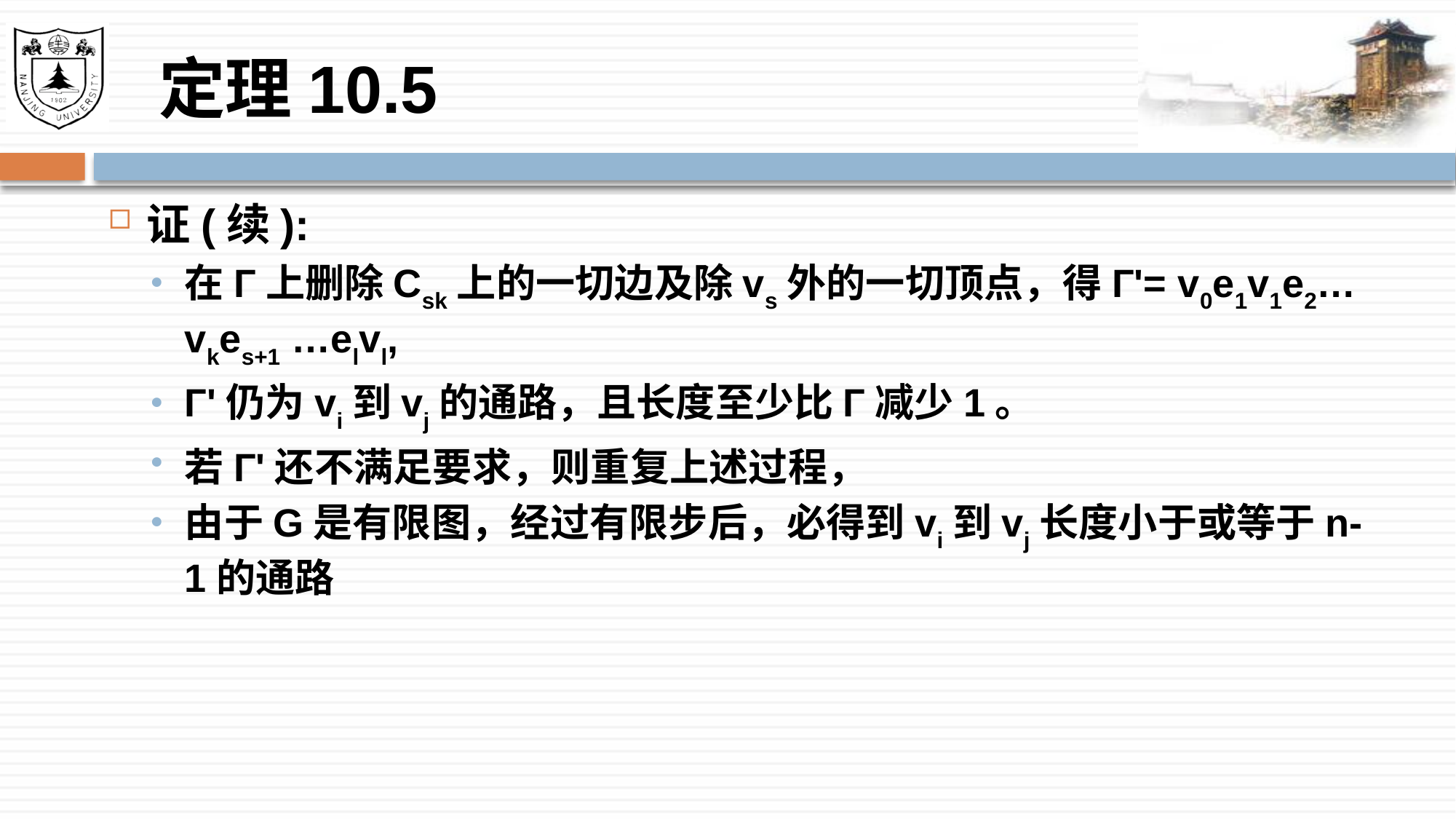

# 定理10.5
证(续):
在Г上删除Csk上的一切边及除vs外的一切顶点，得Г'= v0e1v1e2…vkes+1 …elvl,
Г'仍为vi到vj的通路，且长度至少比Г减少1。
若Г'还不满足要求，则重复上述过程，
由于G是有限图，经过有限步后，必得到vi到vj长度小于或等于n-1的通路